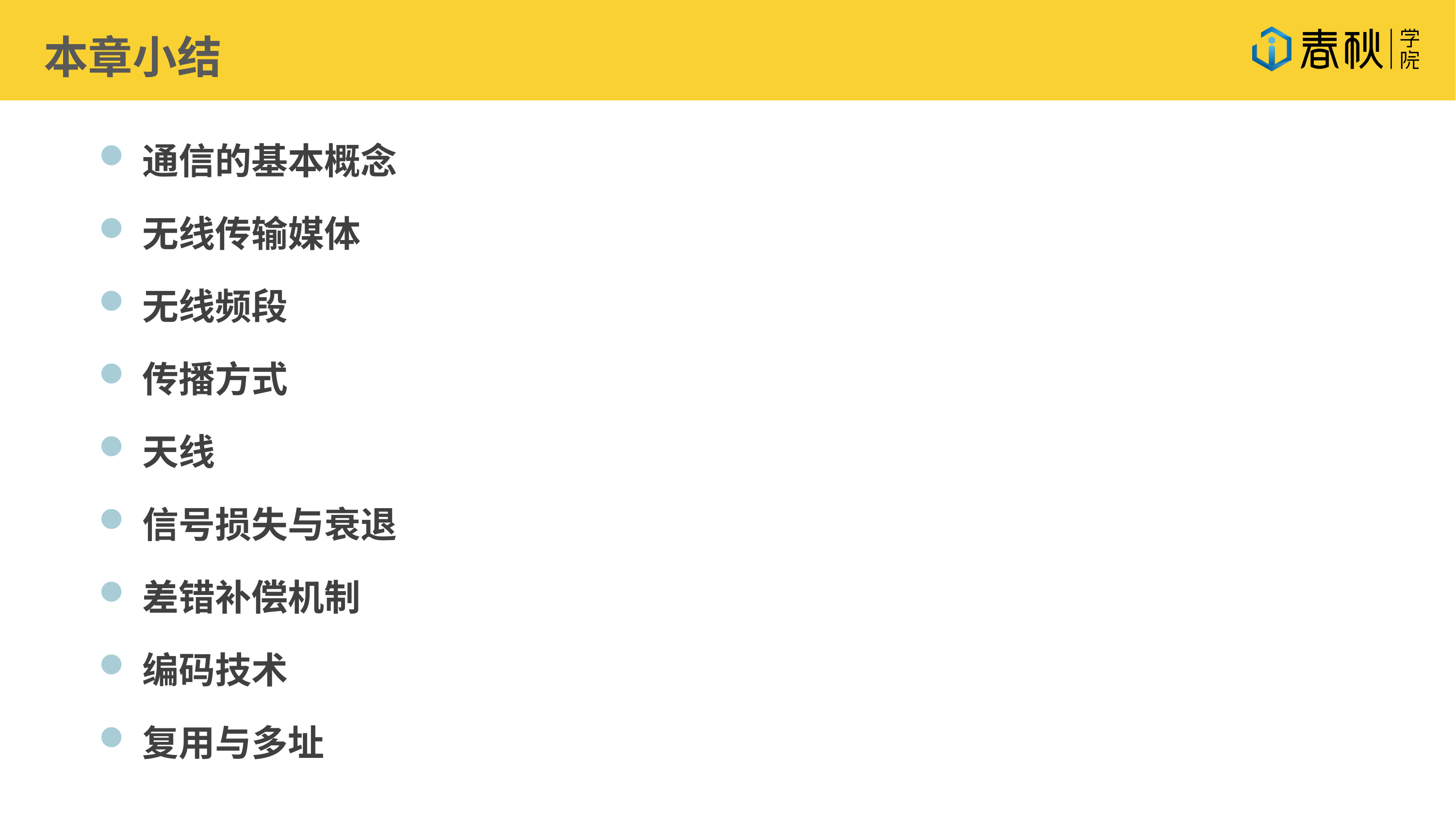

本章小结
通信的基本概念
无线传输媒体
无线频段
传播方式
天线
信号损失与衰退
差错补偿机制
编码技术
复用与多址